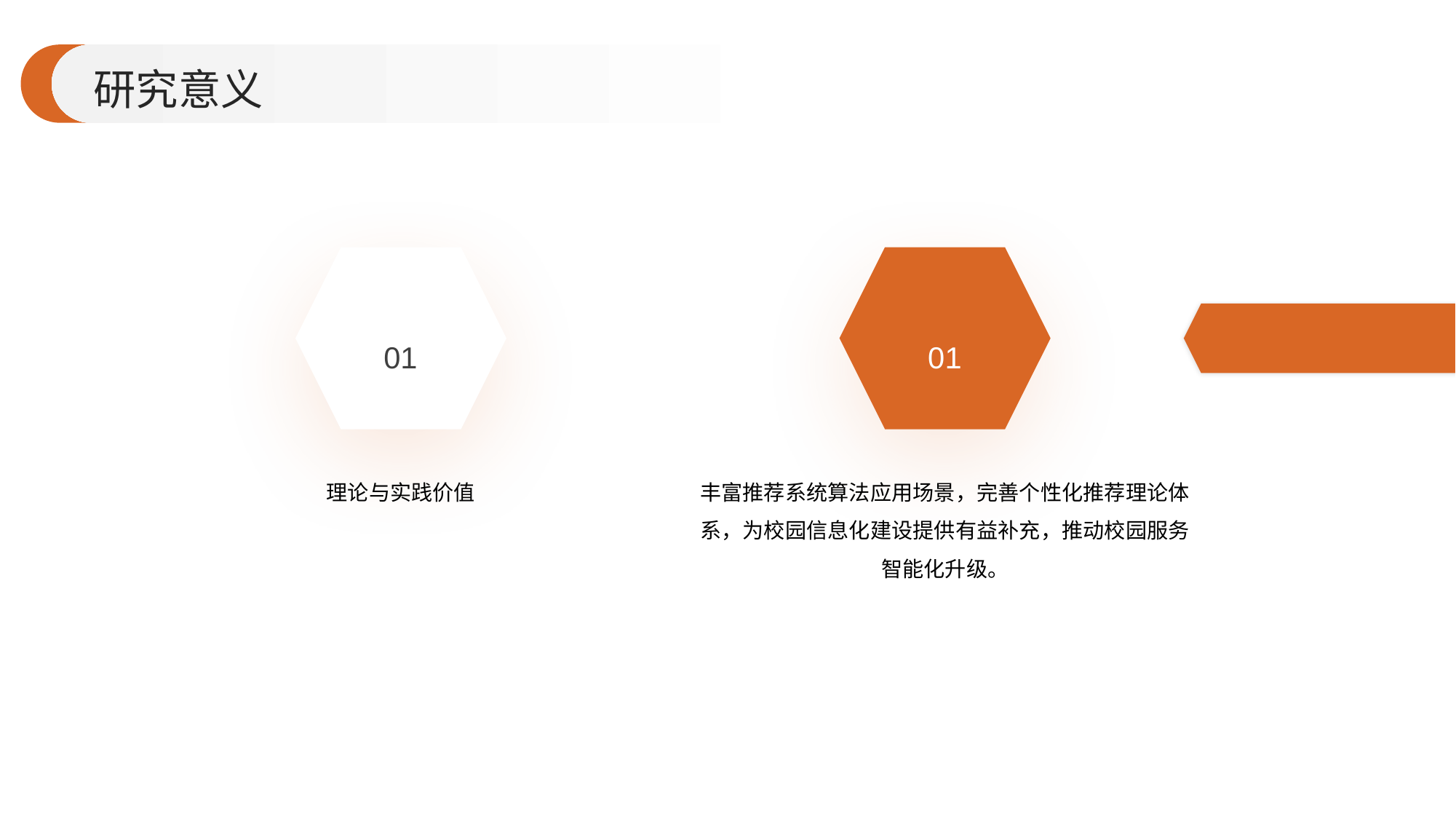

研究意义

01
01
理论与实践价值
丰富推荐系统算法应用场景，完善个性化推荐理论体系，为校园信息化建设提供有益补充，推动校园服务智能化升级。